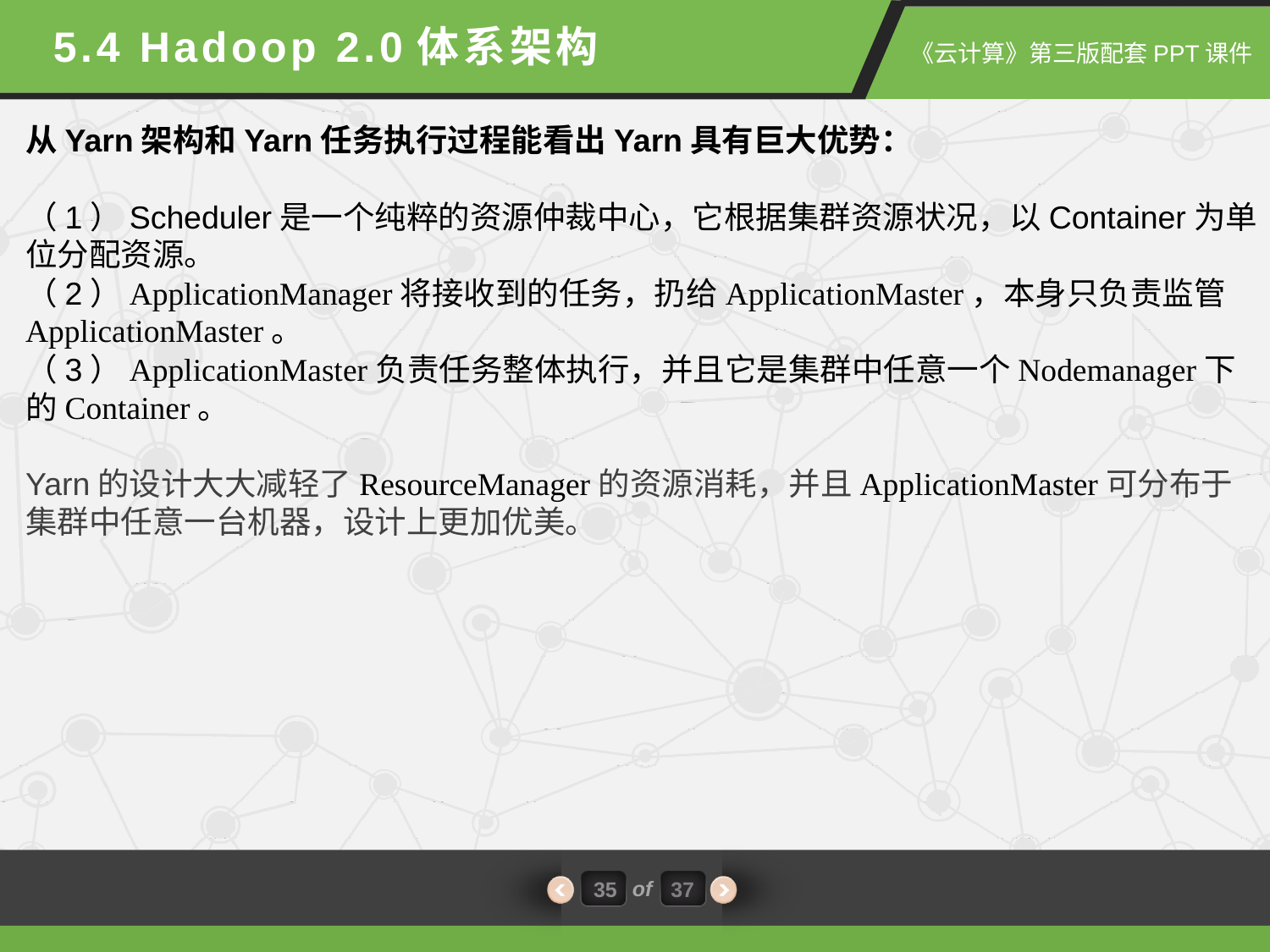

5.4 Hadoop 2.0体系架构
从Yarn架构和Yarn任务执行过程能看出Yarn具有巨大优势：

（1）Scheduler是一个纯粹的资源仲裁中心，它根据集群资源状况，以Container为单位分配资源。
（2）ApplicationManager将接收到的任务，扔给ApplicationMaster，本身只负责监管ApplicationMaster。
（3）ApplicationMaster负责任务整体执行，并且它是集群中任意一个Nodemanager下的Container。

Yarn的设计大大减轻了ResourceManager的资源消耗，并且ApplicationMaster可分布于集群中任意一台机器，设计上更加优美。
35